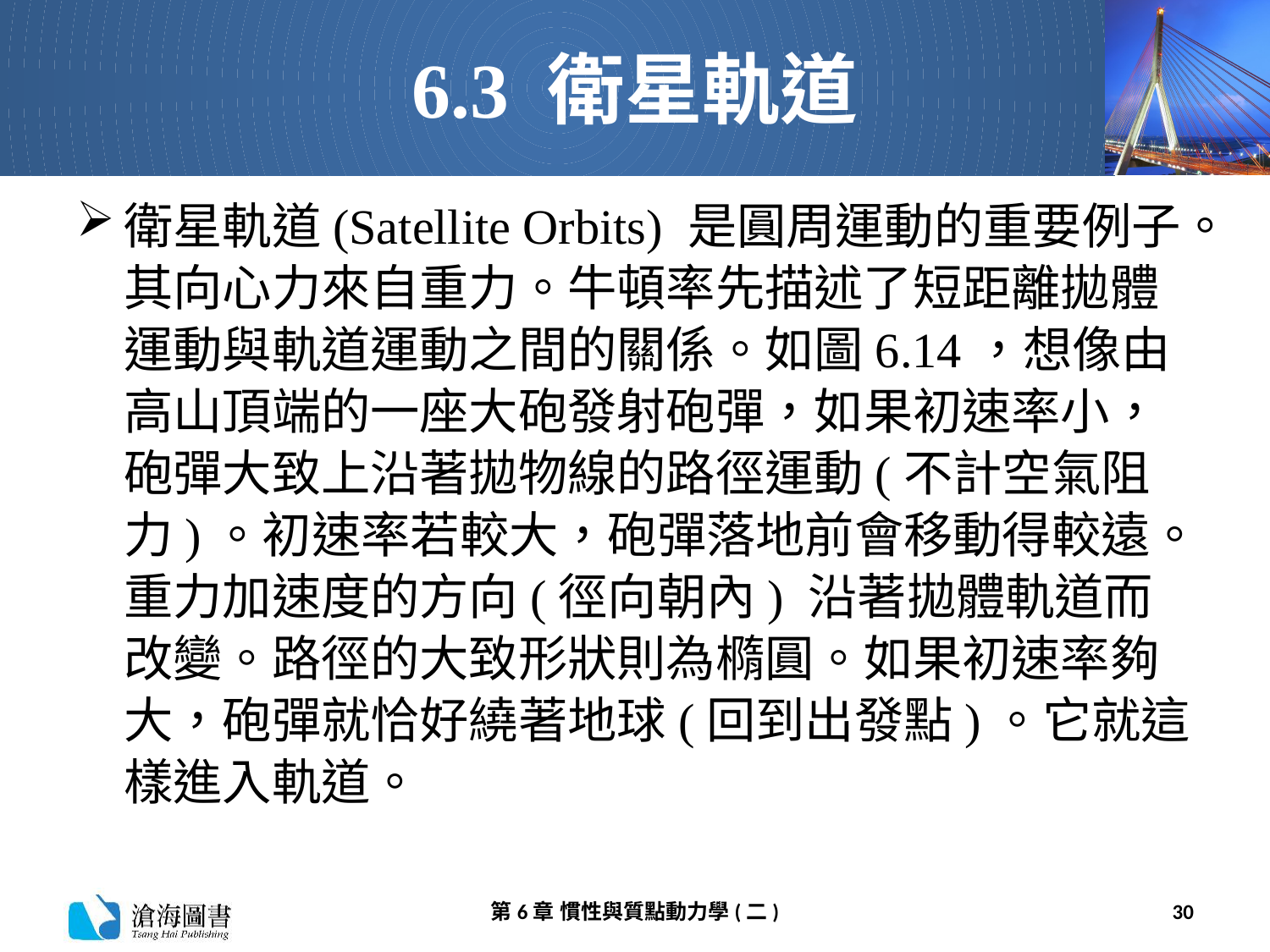

# 6.3 衛星軌道
衛星軌道(Satellite Orbits) 是圓周運動的重要例子。其向心力來自重力。牛頓率先描述了短距離拋體運動與軌道運動之間的關係。如圖6.14，想像由高山頂端的一座大砲發射砲彈，如果初速率小，砲彈大致上沿著拋物線的路徑運動(不計空氣阻力)。初速率若較大，砲彈落地前會移動得較遠。重力加速度的方向(徑向朝內) 沿著拋體軌道而改變。路徑的大致形狀則為橢圓。如果初速率夠大，砲彈就恰好繞著地球(回到出發點)。它就這樣進入軌道。
第6章 慣性與質點動力學(二)
30